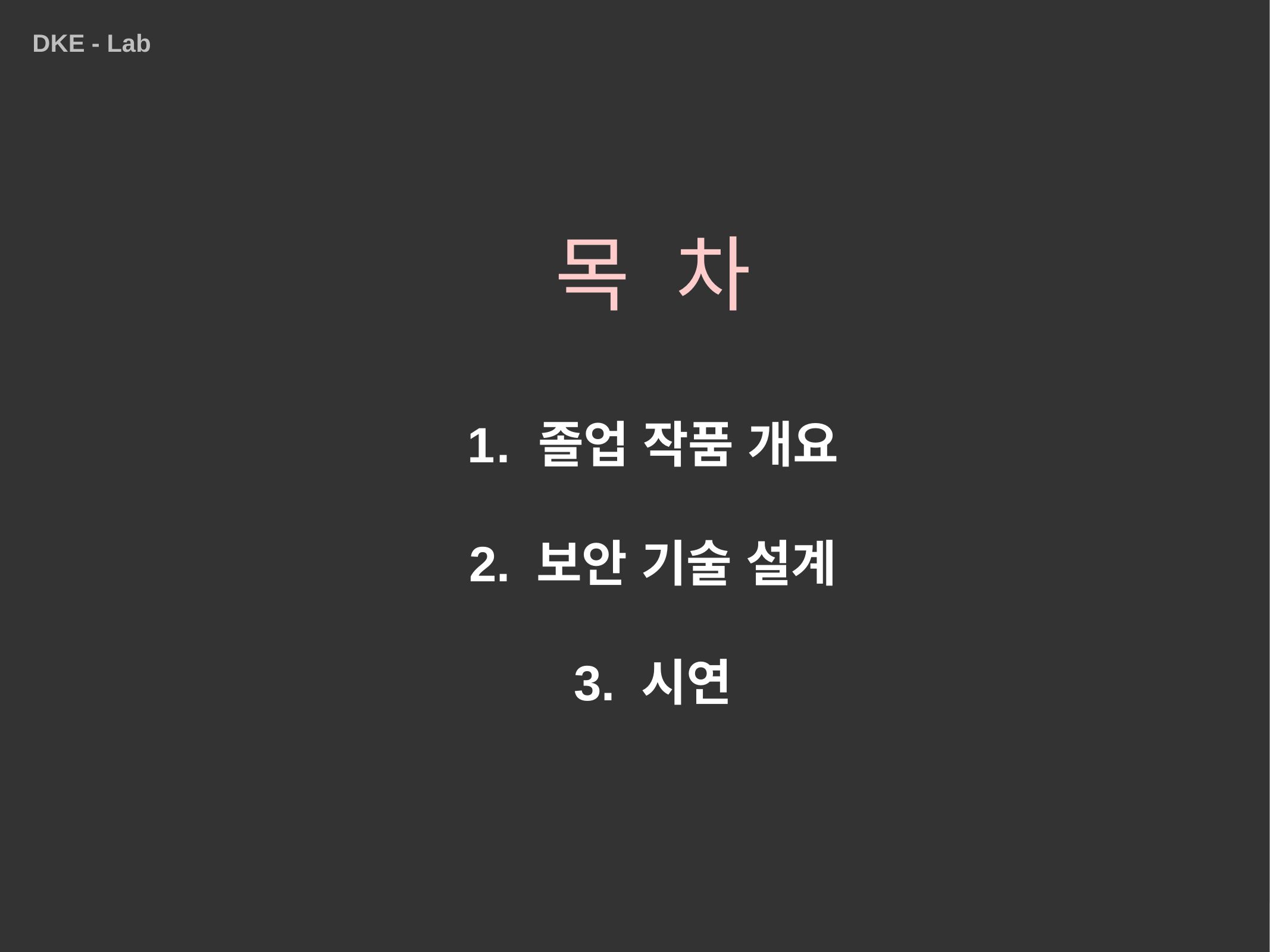

DKE - Lab
목  차
 졸업 작품 개요

2. 보안 기술 설계

3. 시연